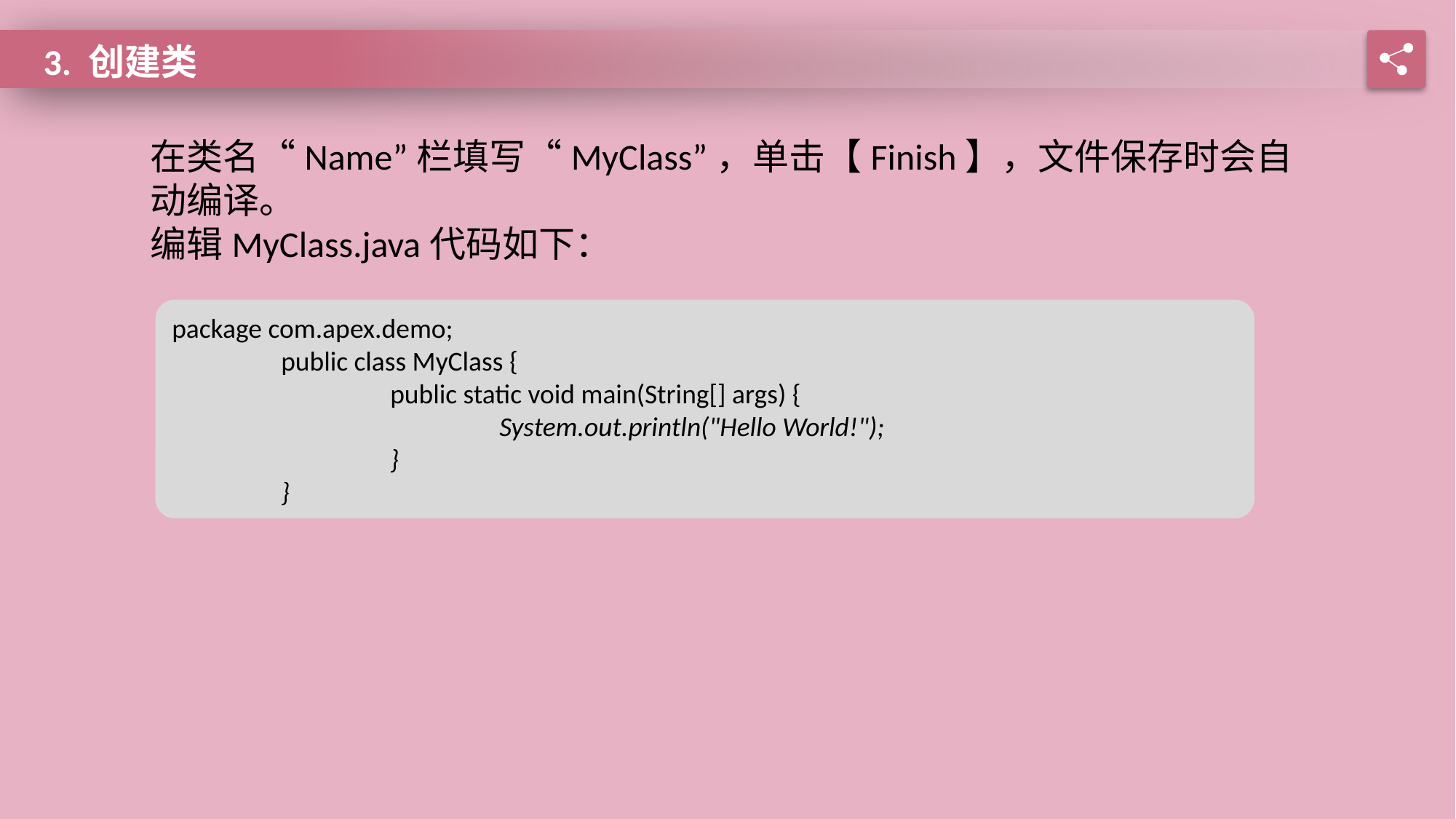

3. 创建类
在类名“Name”栏填写“MyClass”，单击【Finish】，文件保存时会自动编译。
编辑MyClass.java代码如下：
package com.apex.demo;
	public class MyClass {
		public static void main(String[] args) {
			System.out.println("Hello World!");
		}
	}